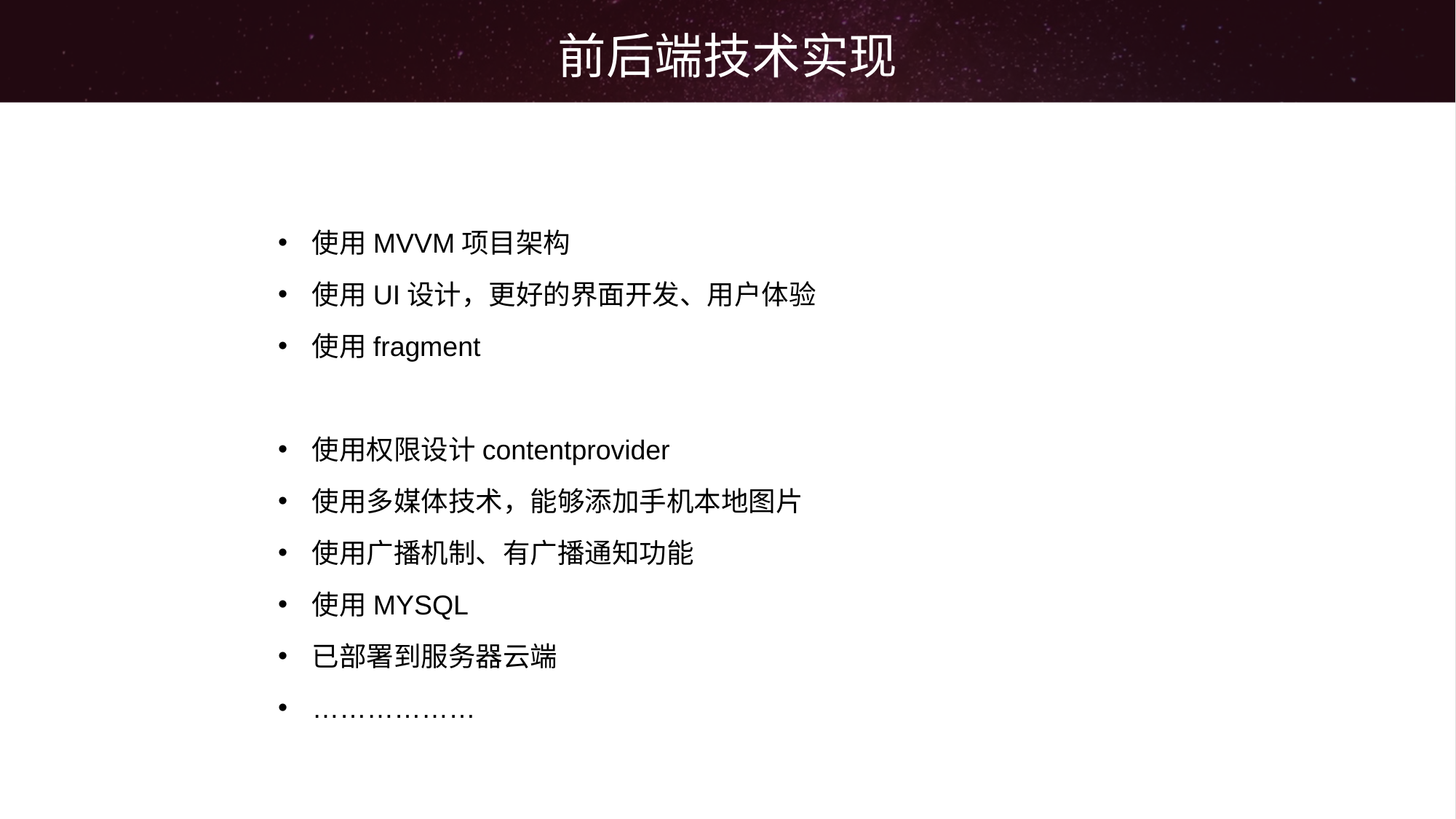

前后端技术实现
使用MVVM项目架构
使用UI设计，更好的界面开发、用户体验
使用fragment

使用权限设计contentprovider
使用多媒体技术，能够添加手机本地图片
使用广播机制、有广播通知功能
使用MYSQL
已部署到服务器云端
………………